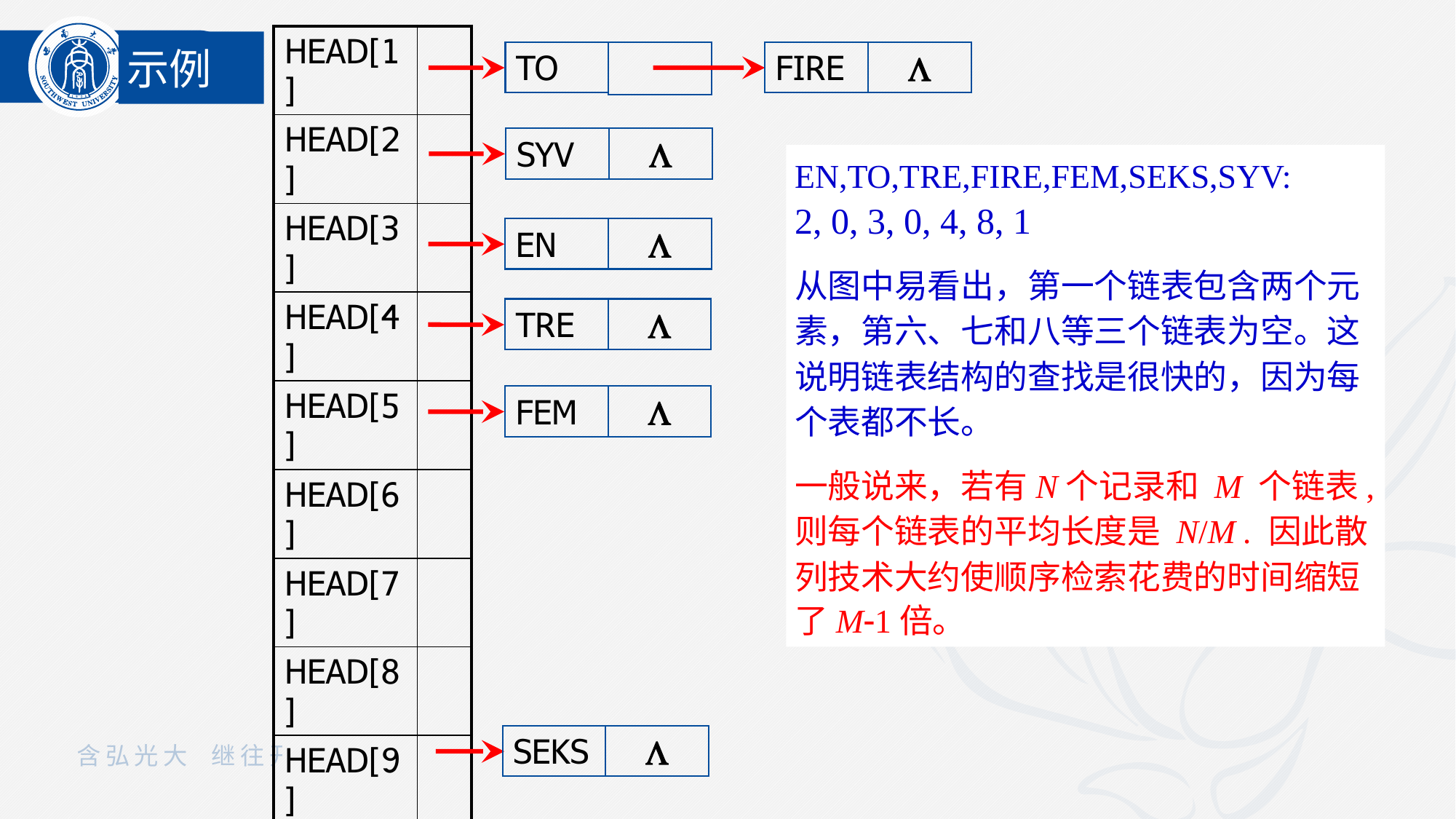

| HEAD[1] |  |
| --- | --- |
| HEAD[2] |  |
| HEAD[3] |  |
| HEAD[4] |  |
| HEAD[5] |  |
| HEAD[6] |  |
| HEAD[7] |  |
| HEAD[8] |  |
| HEAD[9] |  |
示例
TO

FIRE
Λ

SYV
Λ
EN,TO,TRE,FIRE,FEM,SEKS,SYV:
2, 0, 3, 0, 4, 8, 1
从图中易看出，第一个链表包含两个元素，第六、七和八等三个链表为空。这说明链表结构的查找是很快的，因为每个表都不长。
一般说来，若有N个记录和 M 个链表,则每个链表的平均长度是 N/M . 因此散列技术大约使顺序检索花费的时间缩短了M−1倍。

EN
Λ

TRE
Λ

FEM
Λ

SEKS
Λ